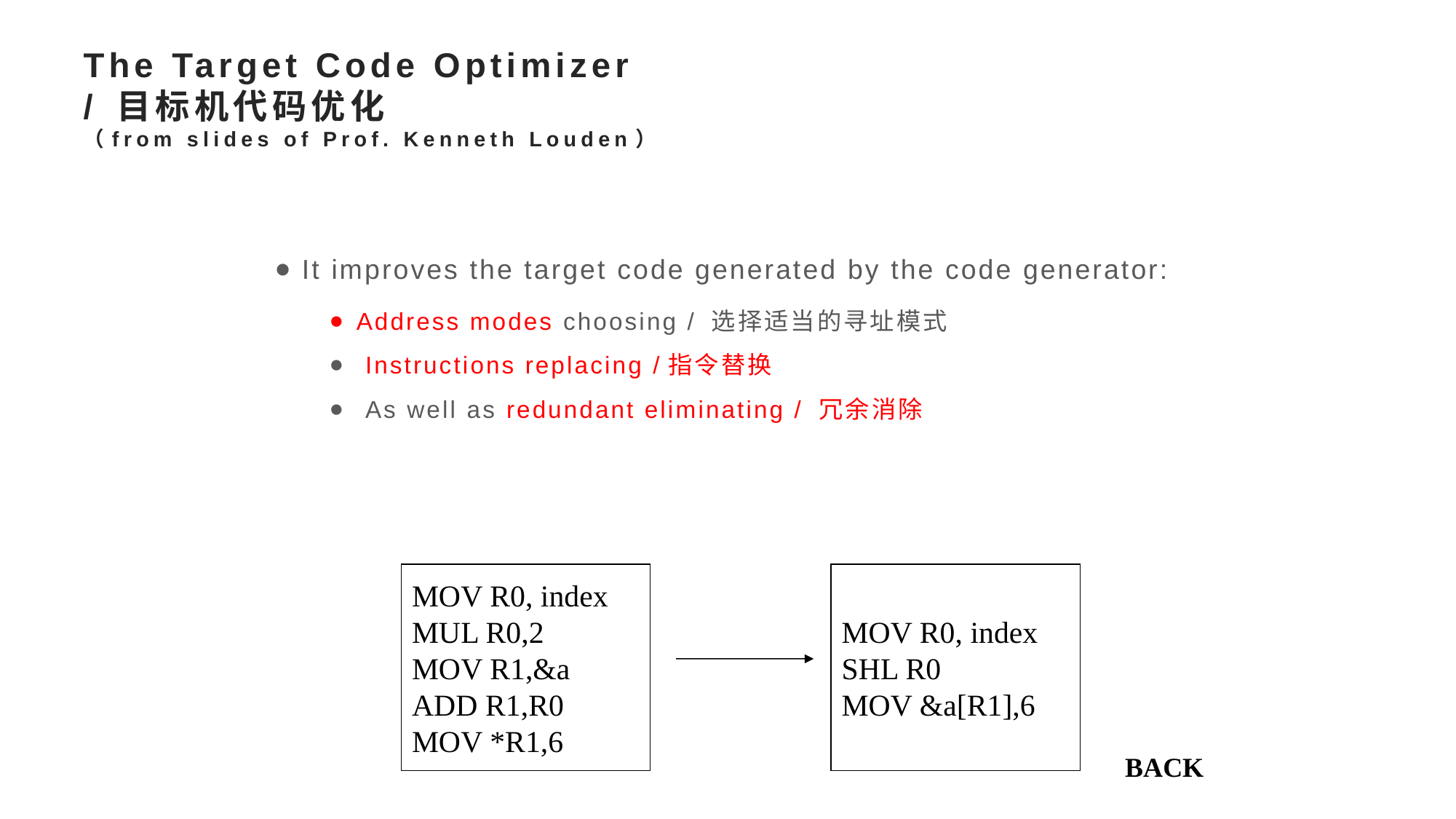

# The Target Code Optimizer / 目标机代码优化 （from slides of Prof. Kenneth Louden）
It improves the target code generated by the code generator:
Address modes choosing / 选择适当的寻址模式
 Instructions replacing /指令替换
 As well as redundant eliminating / 冗余消除
MOV R0, index
MUL R0,2
MOV R1,&a
ADD R1,R0
MOV *R1,6
MOV R0, index
SHL R0
MOV &a[R1],6

BACK